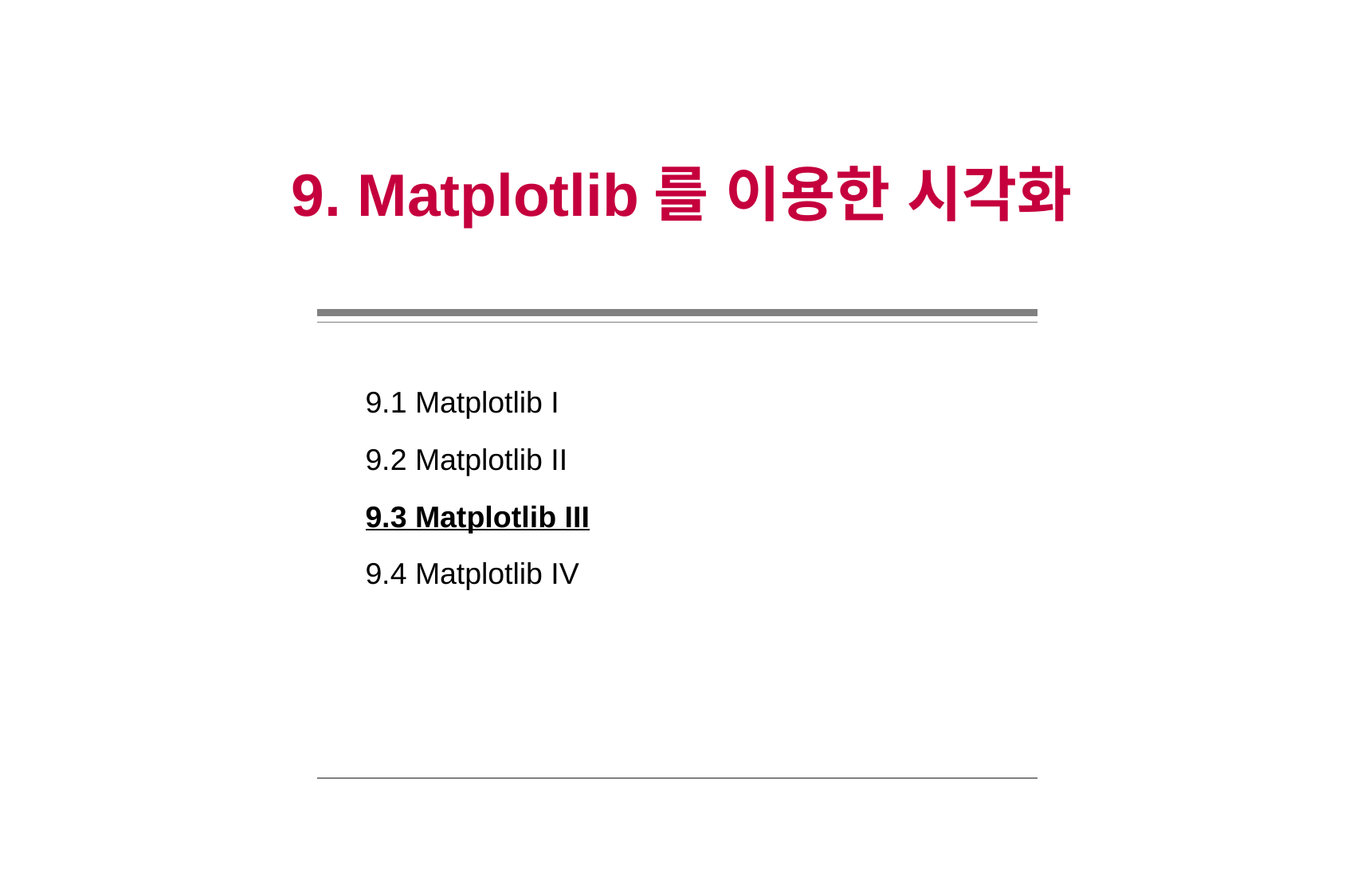

9. Matplotlib를 이용한 시각화
9.1 Matplotlib I
9.2 Matplotlib II
9.3 Matplotlib III
9.4 Matplotlib IV